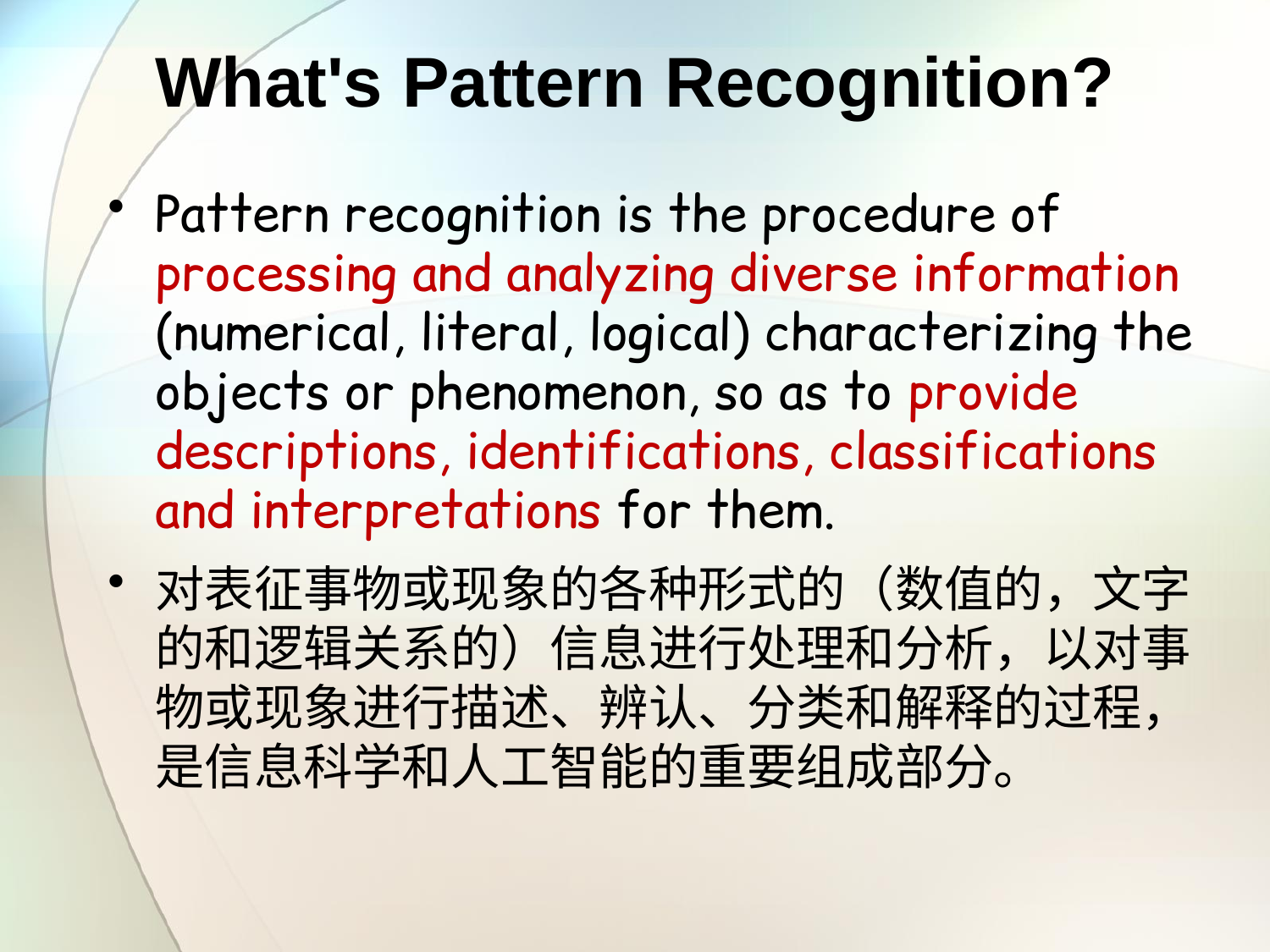

# What's Pattern Recognition?
Pattern recognition is the procedure of processing and analyzing diverse information (numerical, literal, logical) characterizing the objects or phenomenon, so as to provide descriptions, identifications, classifications and interpretations for them.
对表征事物或现象的各种形式的（数值的，文字的和逻辑关系的）信息进行处理和分析，以对事物或现象进行描述、辨认、分类和解释的过程，是信息科学和人工智能的重要组成部分。